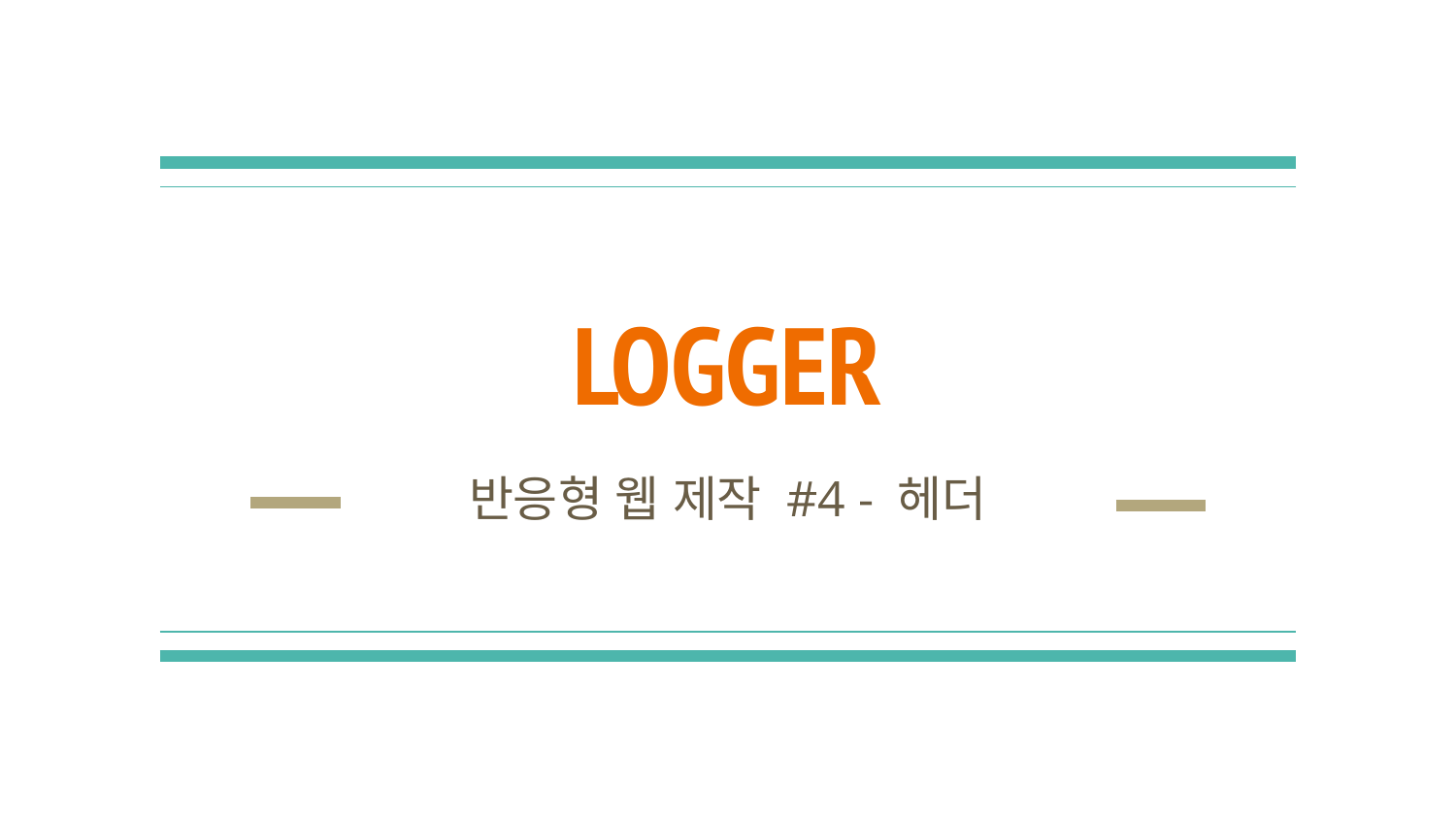

# LOGGER
반응형 웹 제작 #4 - 헤더